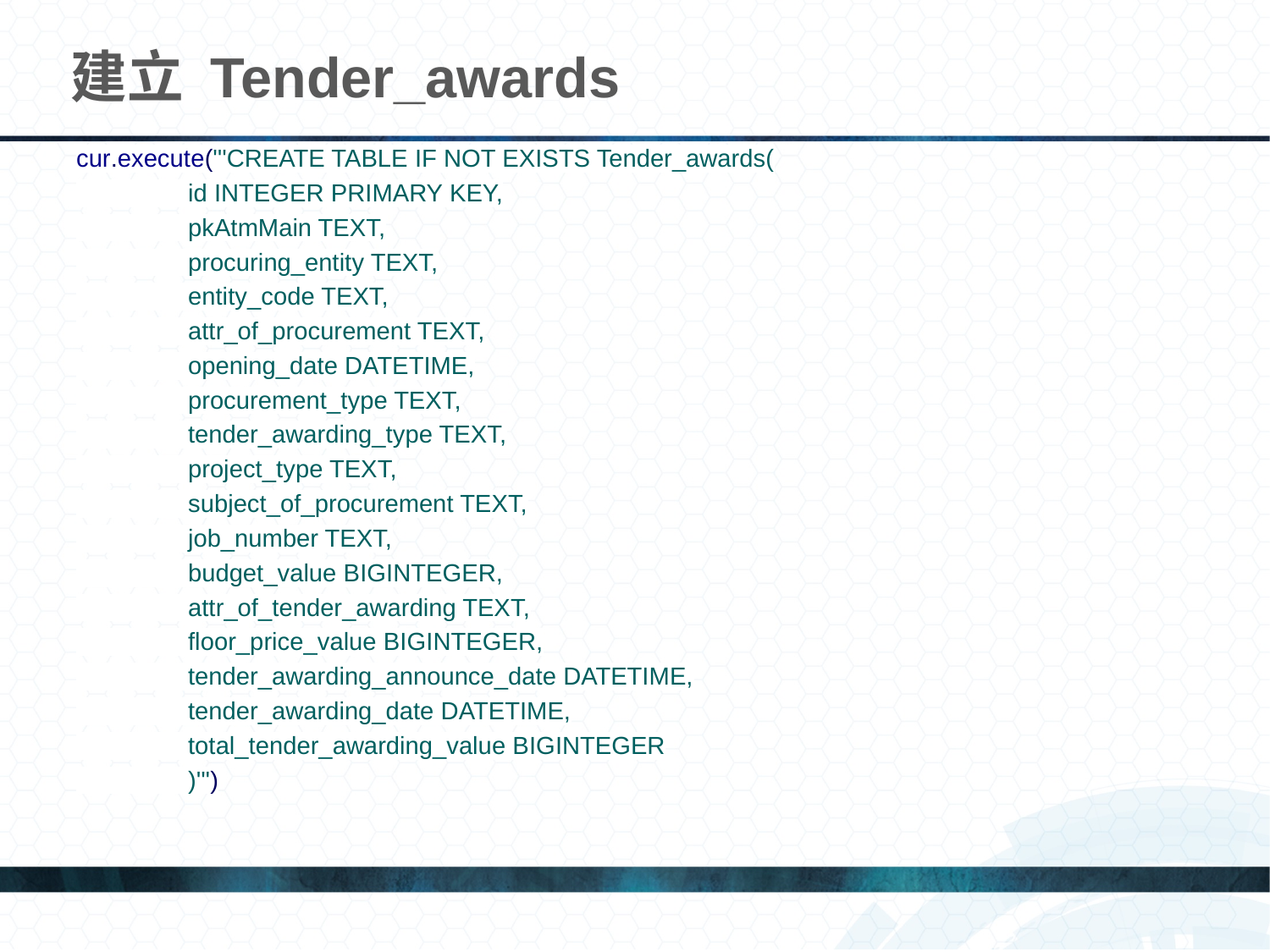

# 建立 Tender_awards
cur.execute('''CREATE TABLE IF NOT EXISTS Tender_awards(
                id INTEGER PRIMARY KEY,
                pkAtmMain TEXT,
                procuring_entity TEXT,
                entity_code TEXT,
                attr_of_procurement TEXT,
                opening_date DATETIME,
                procurement_type TEXT,
                tender_awarding_type TEXT,
                project_type TEXT,
                subject_of_procurement TEXT,
                job_number TEXT,
                budget_value BIGINTEGER,
                attr_of_tender_awarding TEXT,
                floor_price_value BIGINTEGER,
                tender_awarding_announce_date DATETIME,
                tender_awarding_date DATETIME,
                total_tender_awarding_value BIGINTEGER
                )''')